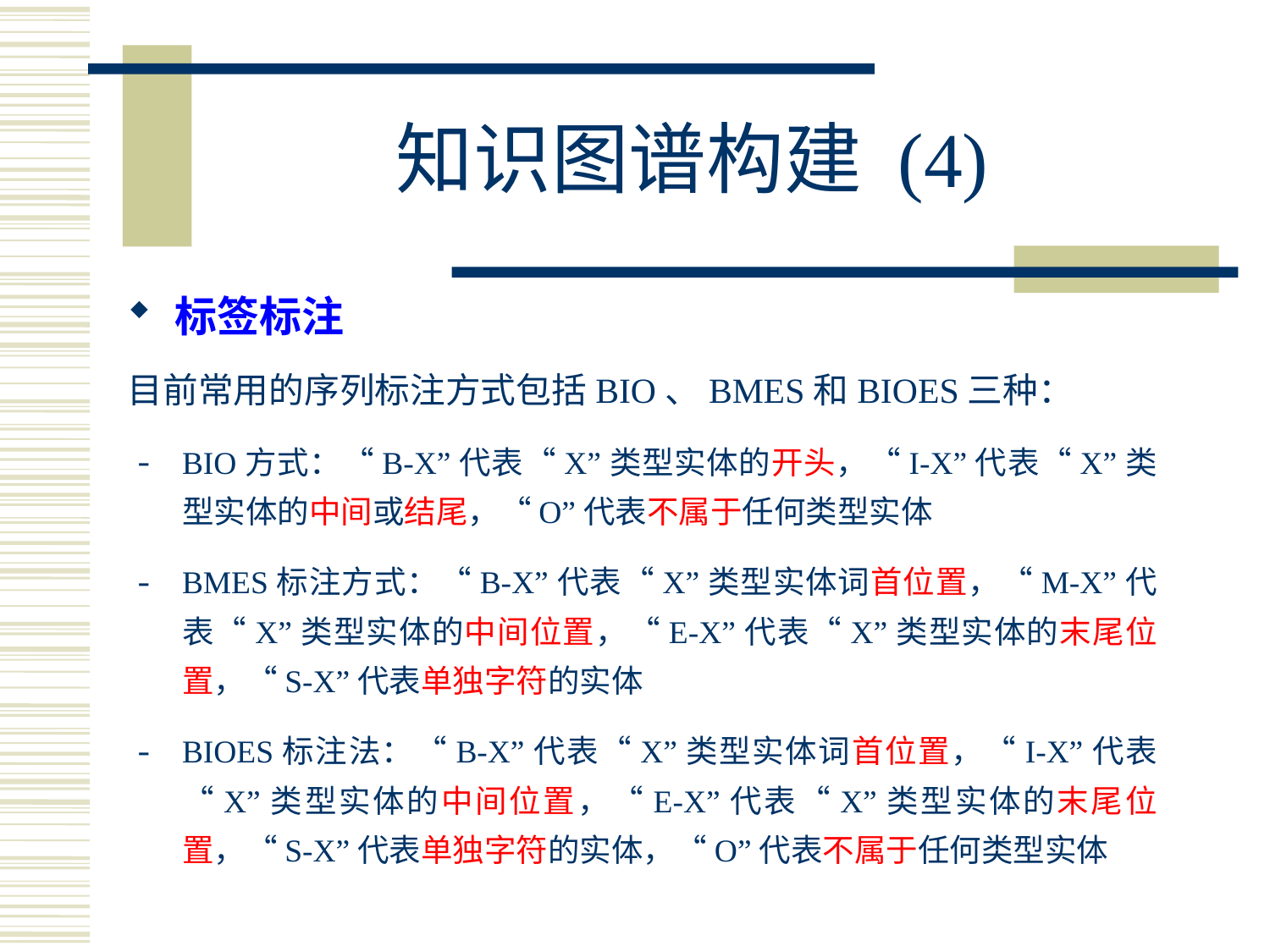

知识图谱构建 (4)
标签标注
目前常用的序列标注方式包括BIO、BMES和BIOES三种：
BIO方式：“B-X”代表“X”类型实体的开头，“I-X”代表“X”类型实体的中间或结尾，“O”代表不属于任何类型实体
BMES标注方式：“B-X”代表“X”类型实体词首位置，“M-X”代表“X”类型实体的中间位置，“E-X”代表“X”类型实体的末尾位置，“S-X”代表单独字符的实体
BIOES标注法：“B-X”代表“X”类型实体词首位置，“I-X”代表“X”类型实体的中间位置，“E-X”代表“X”类型实体的末尾位置，“S-X”代表单独字符的实体，“O”代表不属于任何类型实体